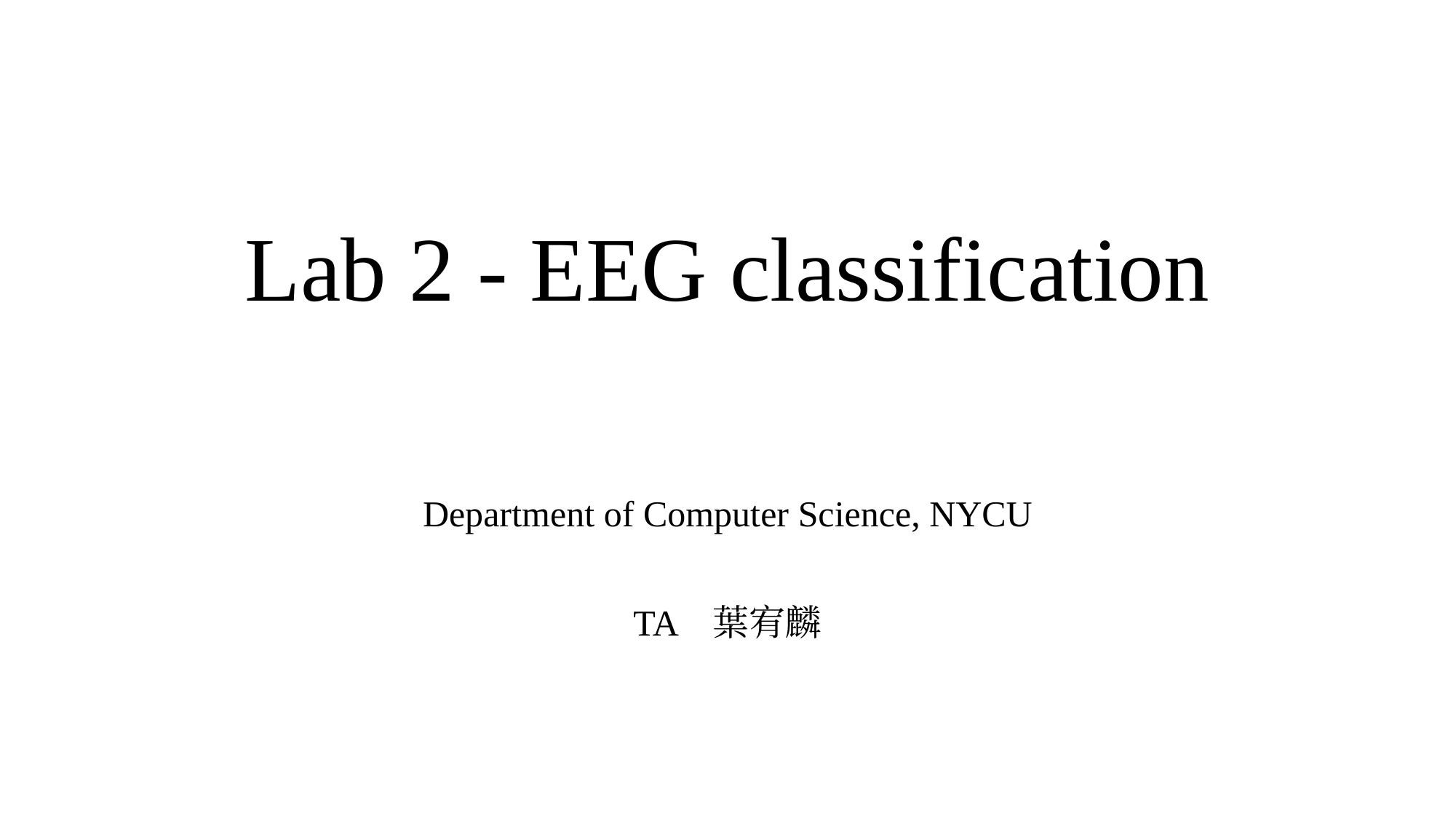

# Lab 2 - EEG classification

Department of Computer Science, NYCU

TA   葉宥麟